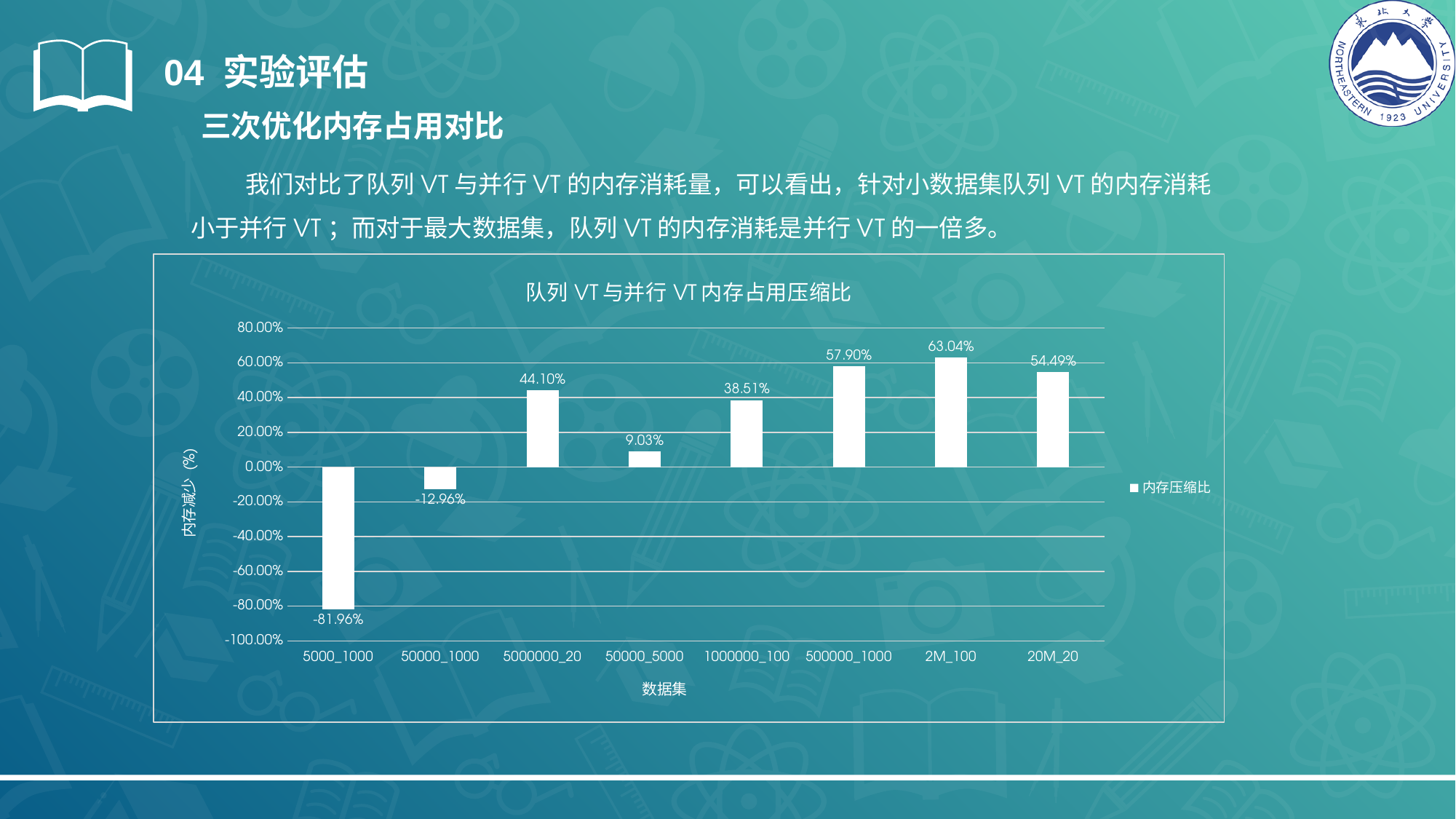

04 实验评估
三次优化内存占用对比
我们对比了队列VT与并行VT的内存消耗量，可以看出，针对小数据集队列VT的内存消耗小于并行VT；而对于最大数据集，队列VT的内存消耗是并行VT的一倍多。

### Chart: 队列VT与并行VT内存占用压缩比

| Category | 内存压缩比 |
|---|---|
| 5000_1000 | -0.8196198280969206 |
| 50000_1000 | -0.12962623970127668 |
| 5000000_20 | 0.44098679581833516 |
| 50000_5000 | 0.09030857053585295 |
| 1000000_100 | 0.3850663740141229 |
| 500000_1000 | 0.5790483119553644 |
| 2M_100 | 0.6303845572278419 |
| 20M_20 | 0.544852486602539 |